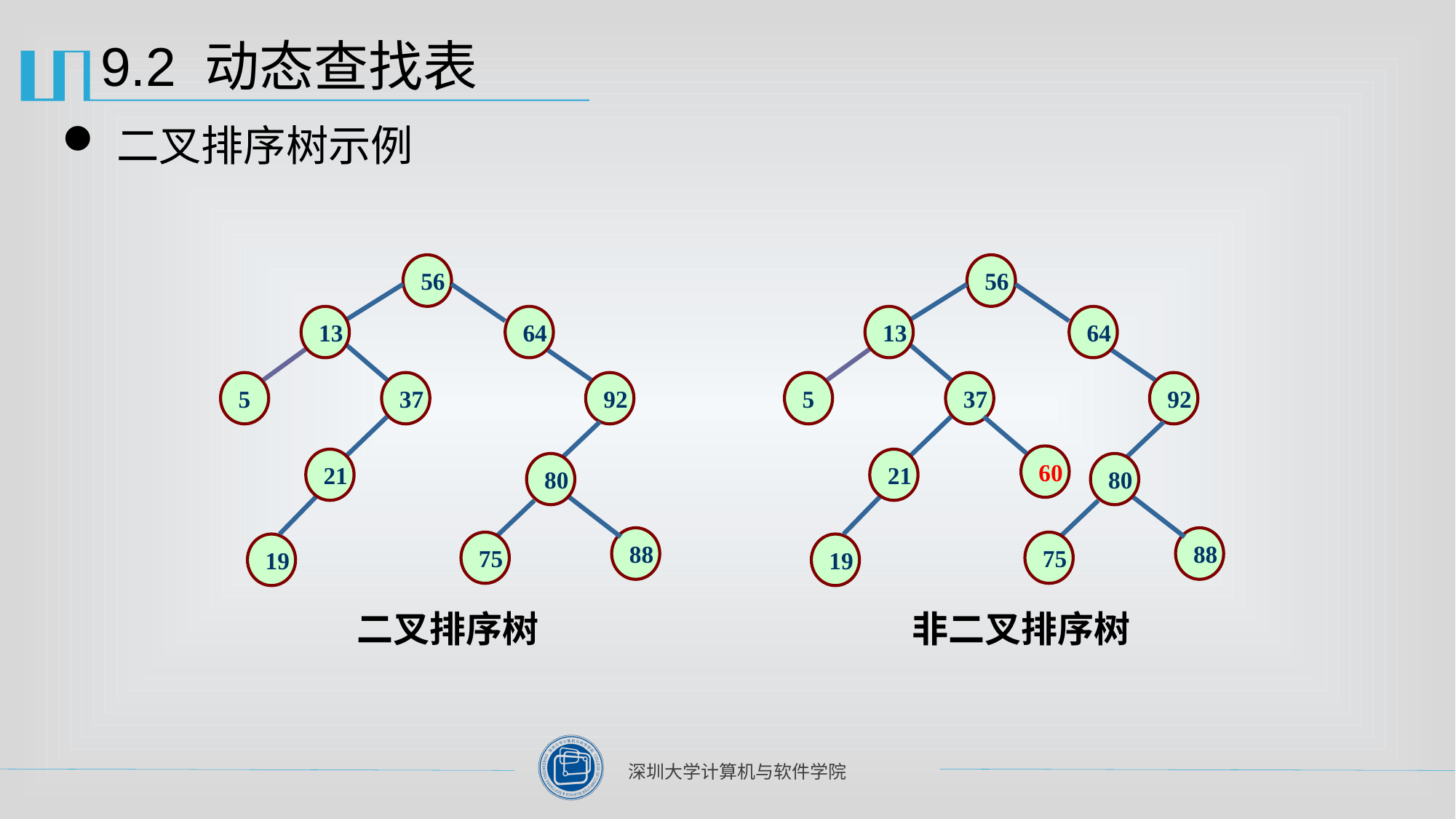

# 9.2 动态查找表
二叉排序树示例
56

13
64

5
37
92

21
80

88
75
19
二叉排序树
56

13
64

5
37
92

60
21
80

88
75
19
非二叉排序树
41